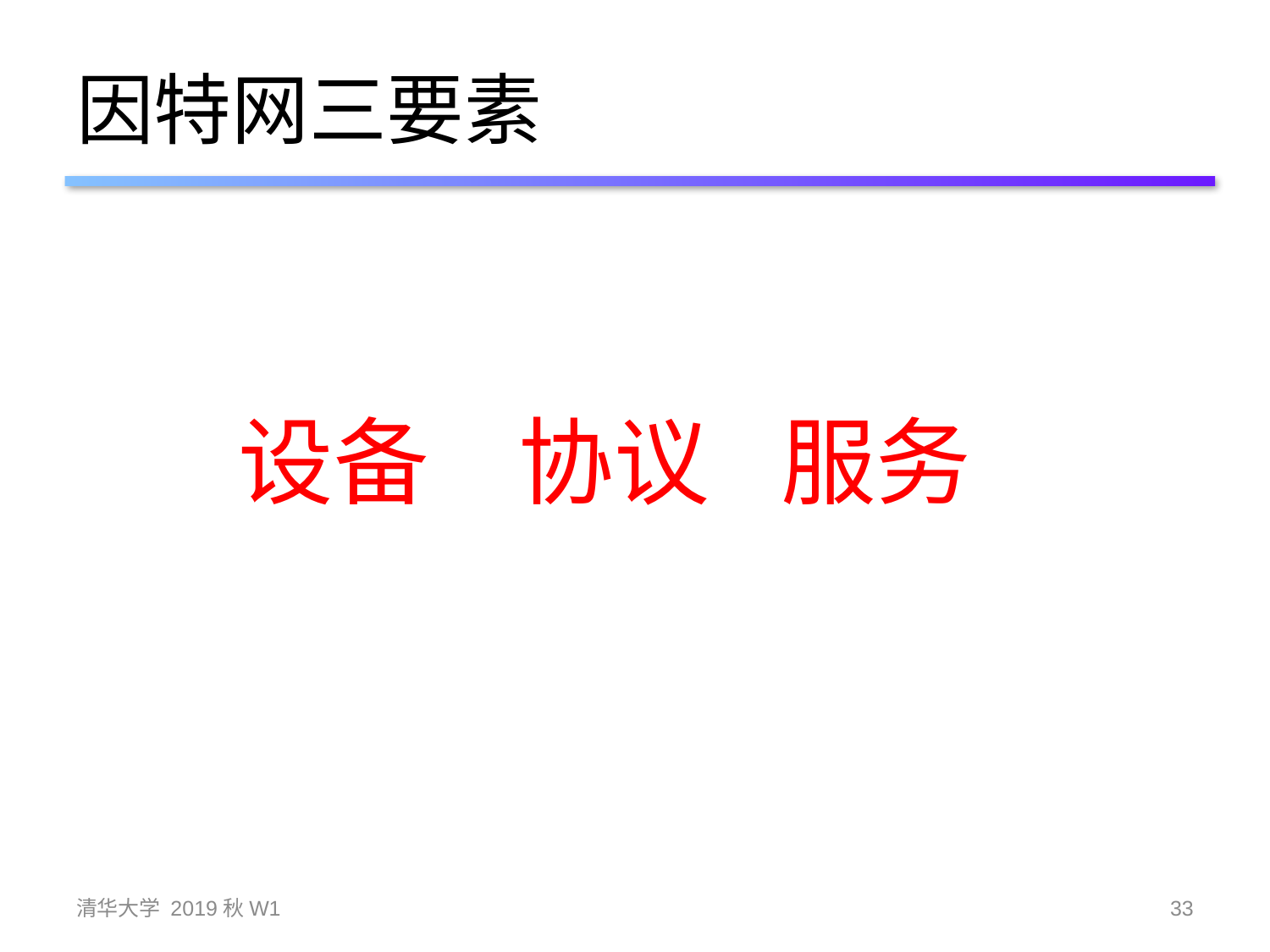

# 因特网三要素
设备
协议
服务
清华大学 2019秋W1
33